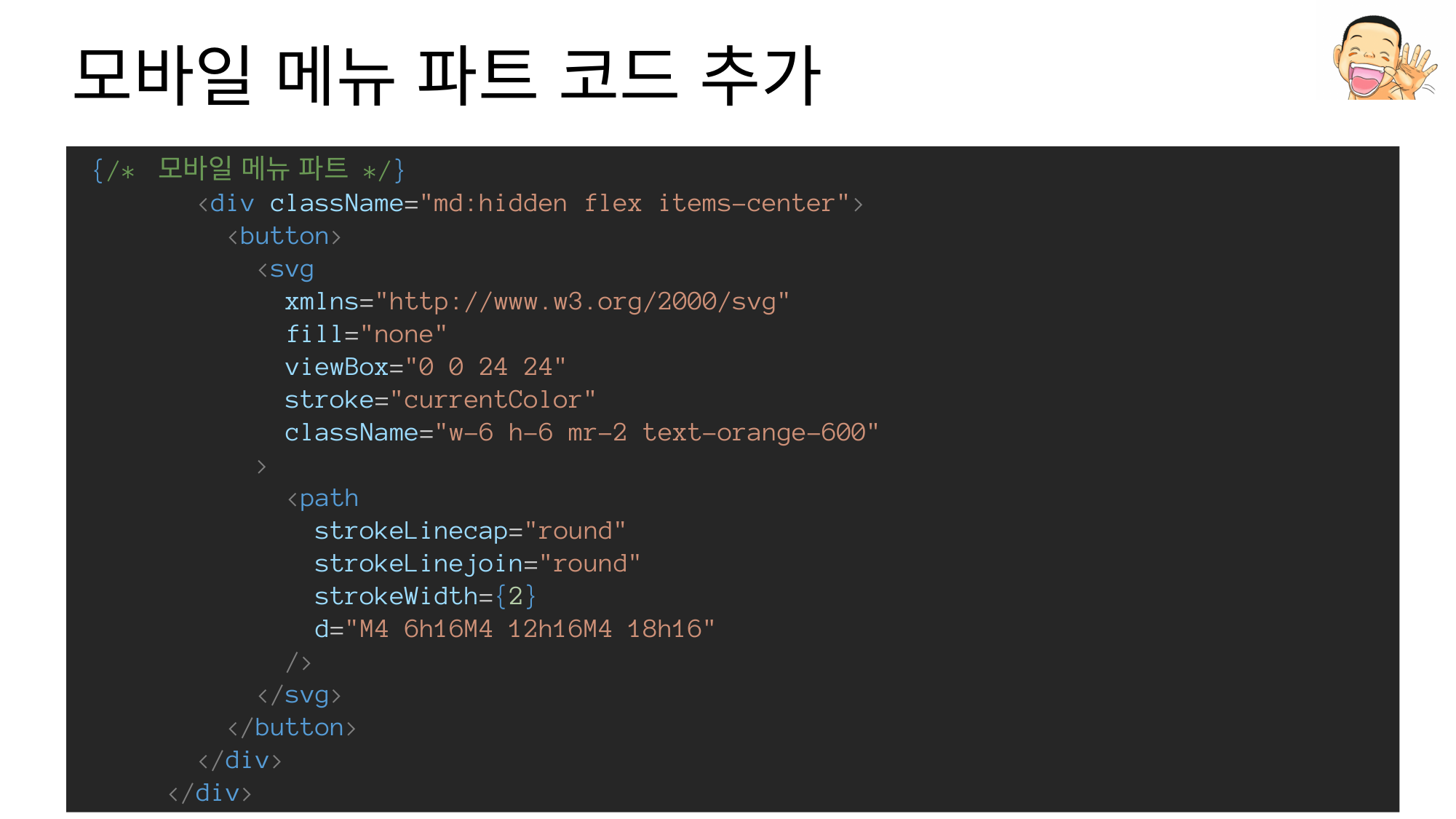

# 모바일 메뉴 파트 코드 추가
 {/* 모바일 메뉴 파트 */}
        <div className="md:hidden flex items-center">
          <button>
            <svg
              xmlns="http://www.w3.org/2000/svg"
              fill="none"
              viewBox="0 0 24 24"
              stroke="currentColor"
              className="w-6 h-6 mr-2 text-orange-600"
            >
              <path
                strokeLinecap="round"
                strokeLinejoin="round"
                strokeWidth={2}
                d="M4 6h16M4 12h16M4 18h16"
              />
            </svg>
          </button>
        </div>
      </div>